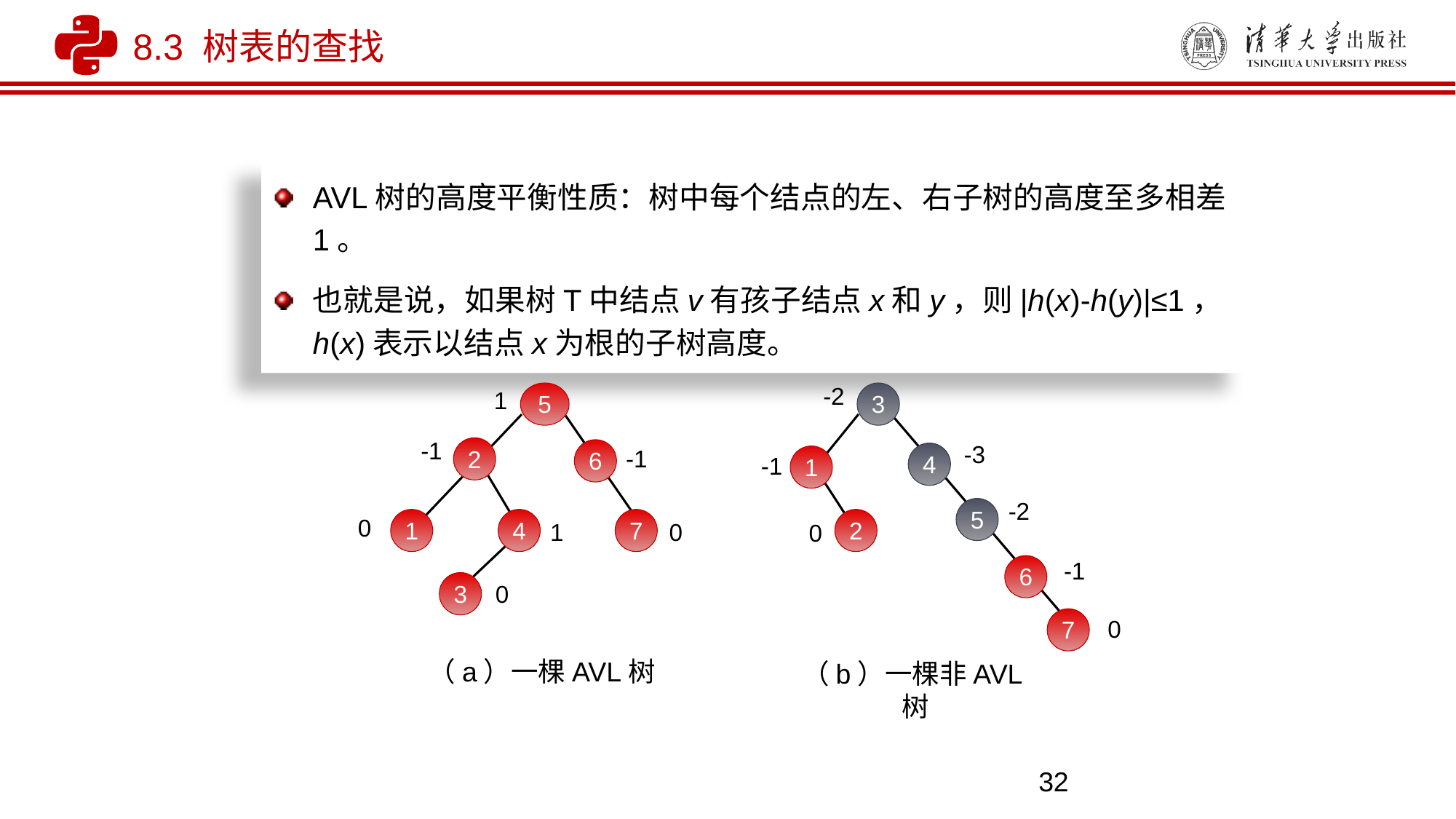

8.3 树表的查找

AVL树的高度平衡性质：树中每个结点的左、右子树的高度至多相差1。
也就是说，如果树T中结点v有孩子结点x和y，则|h(x)-h(y)|≤1，h(x)表示以结点x为根的子树高度。
-2
5
3
1

-1
2
-3
6
4
-1
1
-1

-2
5
1
4
7
2
0
1
0
0

6
-1
3
0
7
0
（a）一棵AVL树
（b）一棵非AVL树
32